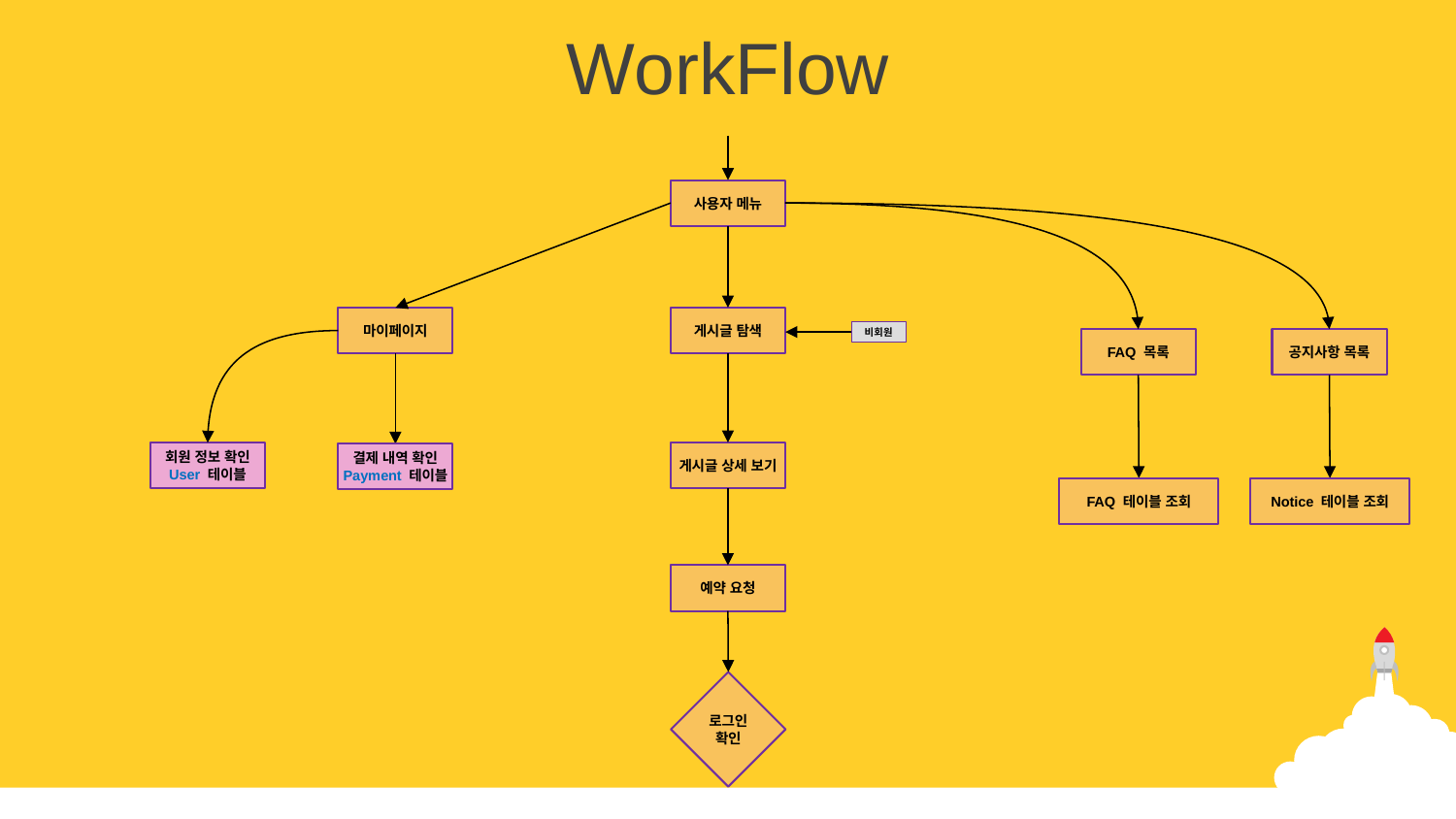

WorkFlow
사용자 메뉴
마이페이지
게시글 탐색
비회원
FAQ 목록
공지사항 목록
게시글 상세 보기
회원 정보 확인
User 테이블
결제 내역 확인
Payment 테이블
FAQ 테이블 조회
Notice 테이블 조회
예약 요청
로그인
확인